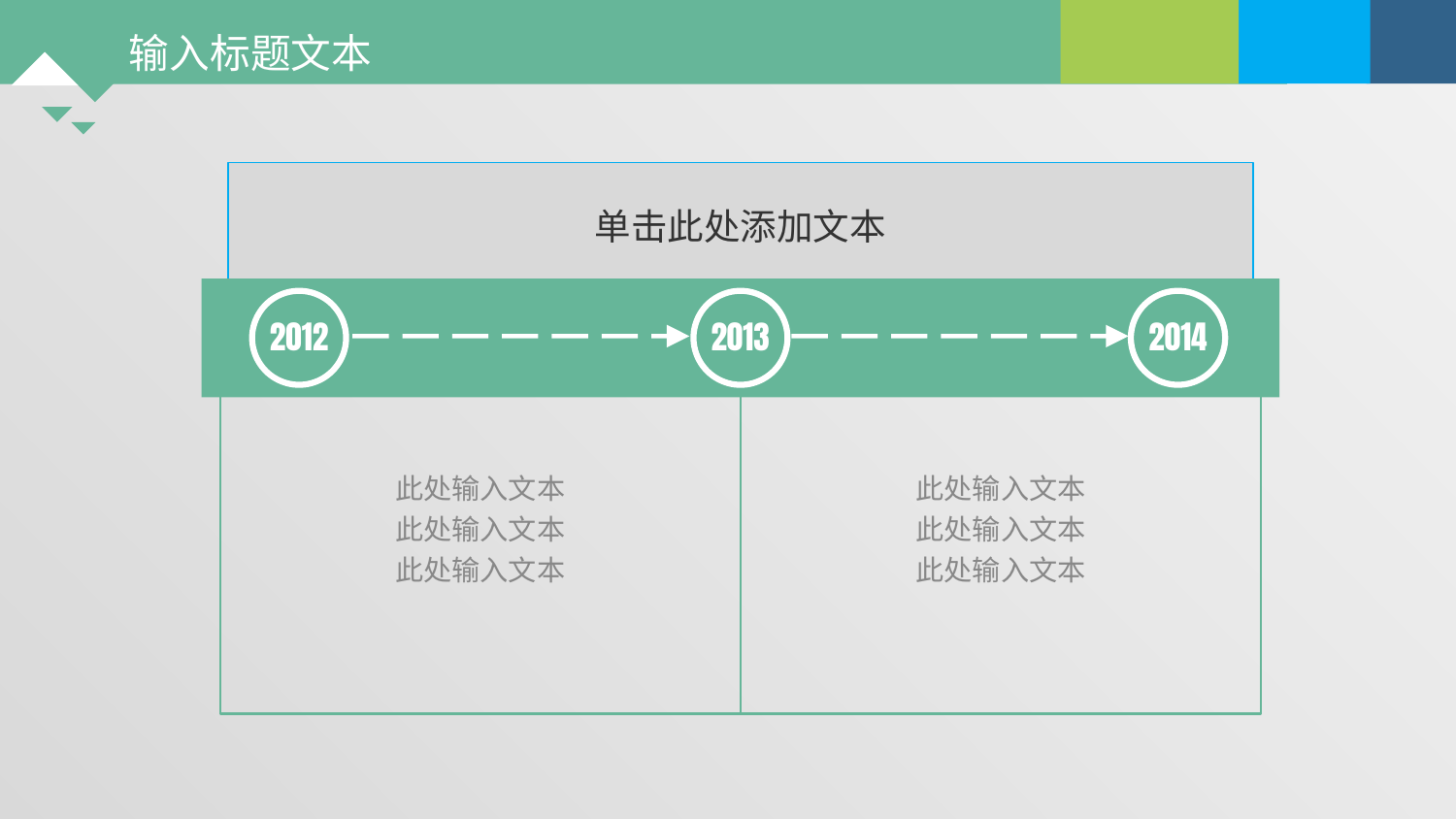

单击此处添加文本

2012
2013
2014
此处输入文本
此处输入文本
此处输入文本
此处输入文本
此处输入文本
此处输入文本